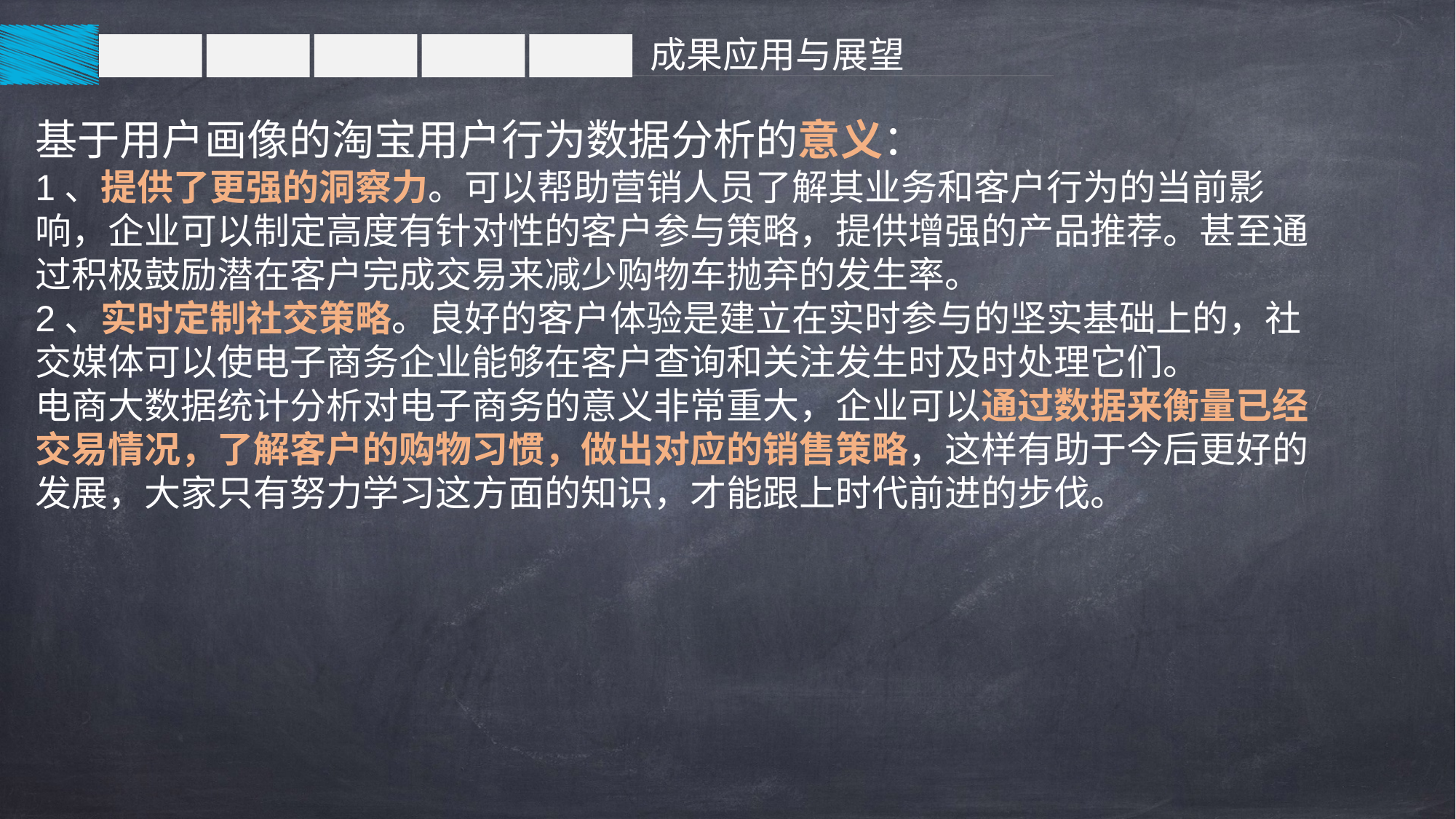

成果应用与展望

基于用户画像的淘宝用户行为数据分析的意义：
1、提供了更强的洞察力。可以帮助营销人员了解其业务和客户行为的当前影响，企业可以制定高度有针对性的客户参与策略，提供增强的产品推荐。甚至通过积极鼓励潜在客户完成交易来减少购物车抛弃的发生率。
2、实时定制社交策略。良好的客户体验是建立在实时参与的坚实基础上的，社交媒体可以使电子商务企业能够在客户查询和关注发生时及时处理它们。
电商大数据统计分析对电子商务的意义非常重大，企业可以通过数据来衡量已经交易情况，了解客户的购物习惯，做出对应的销售策略，这样有助于今后更好的发展，大家只有努力学习这方面的知识，才能跟上时代前进的步伐。